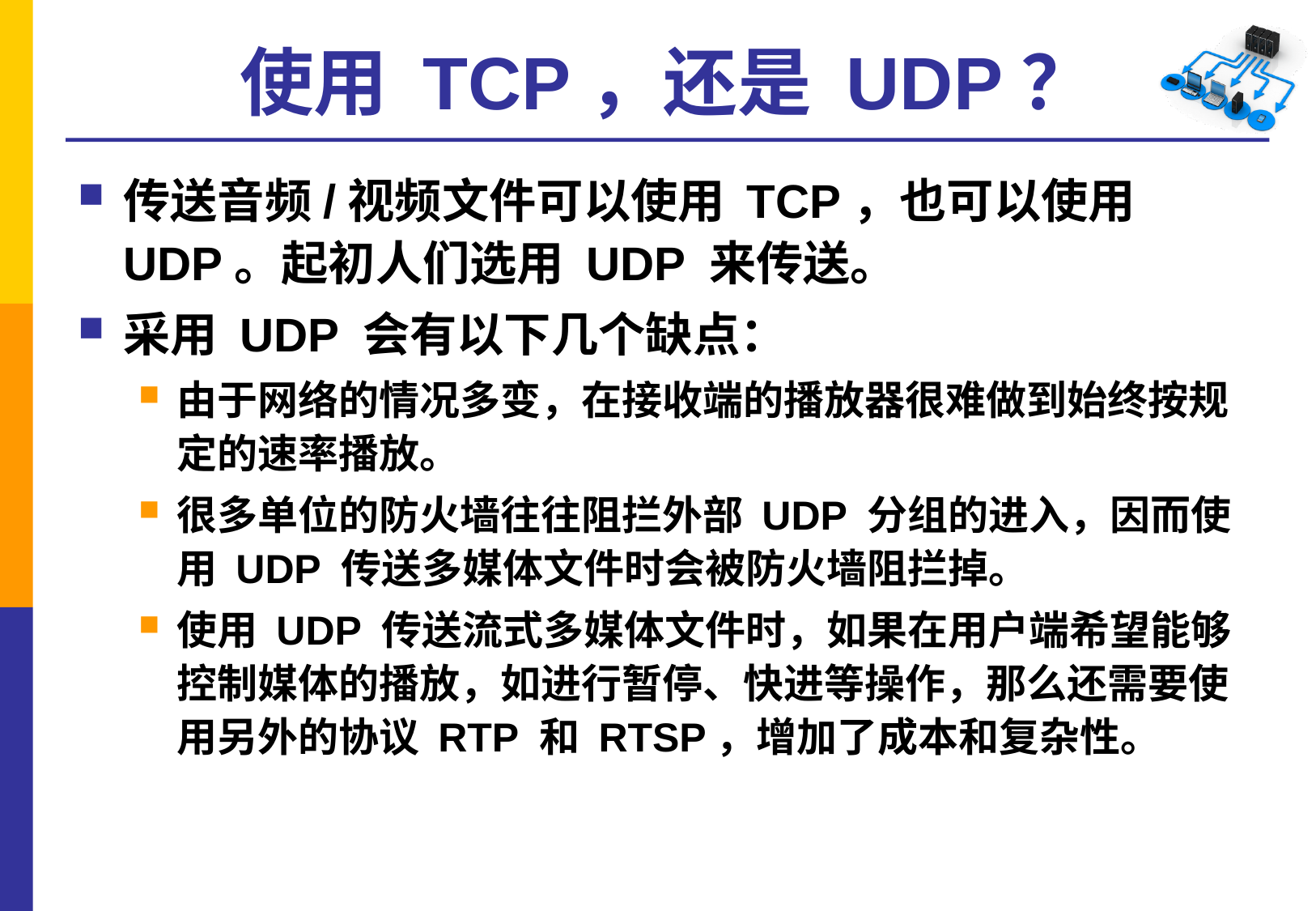

# 使用 TCP，还是 UDP？
传送音频/视频文件可以使用 TCP，也可以使用 UDP。起初人们选用 UDP 来传送。
采用 UDP 会有以下几个缺点：
由于网络的情况多变，在接收端的播放器很难做到始终按规定的速率播放。
很多单位的防火墙往往阻拦外部 UDP 分组的进入，因而使用 UDP 传送多媒体文件时会被防火墙阻拦掉。
使用 UDP 传送流式多媒体文件时，如果在用户端希望能够控制媒体的播放，如进行暂停、快进等操作，那么还需要使用另外的协议 RTP 和 RTSP，增加了成本和复杂性。